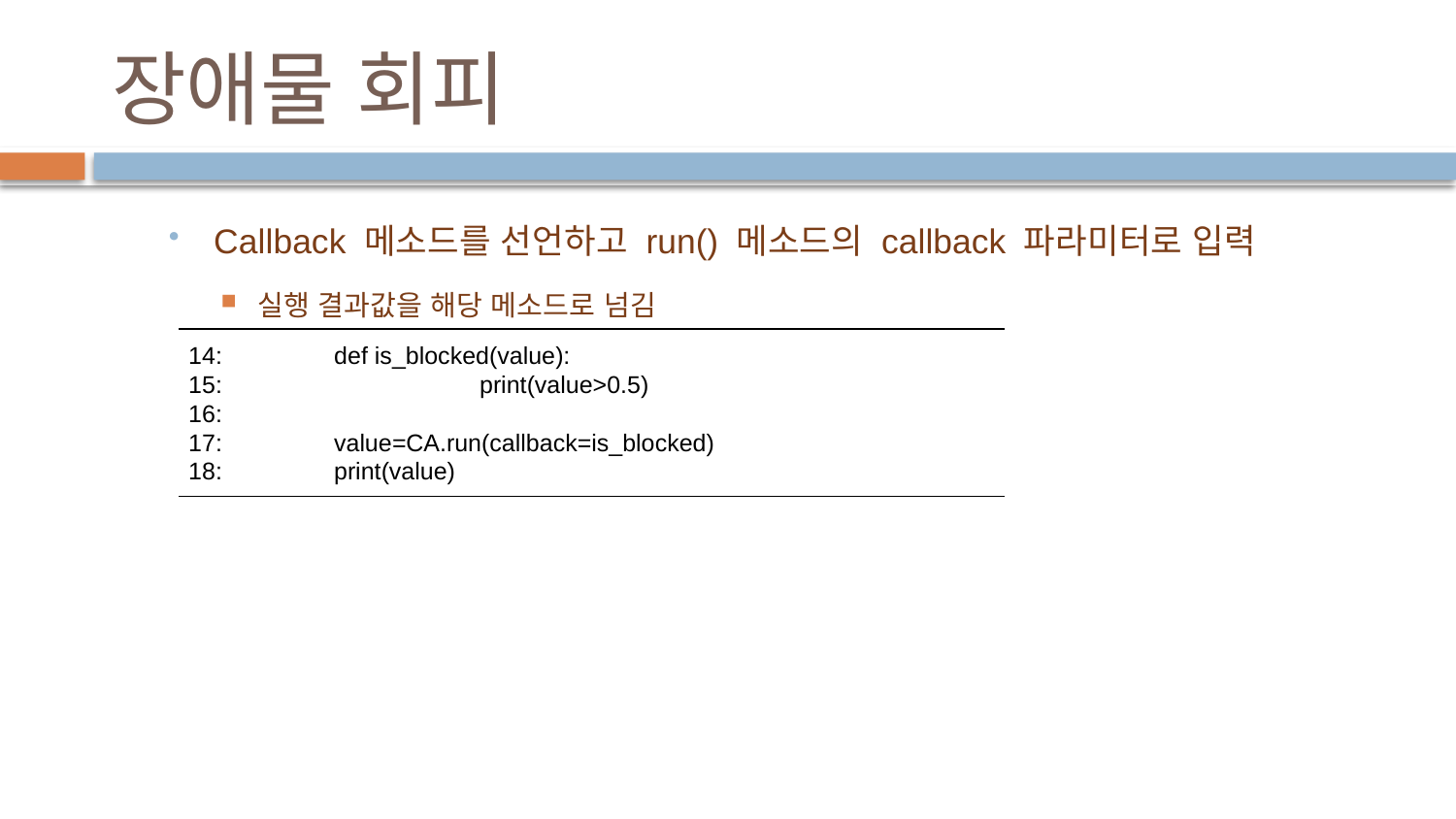

# 장애물 회피
Callback 메소드를 선언하고 run() 메소드의 callback 파라미터로 입력
실행 결과값을 해당 메소드로 넘김
| 14: def is\_blocked(value): 15: print(value>0.5) 16: 17: value=CA.run(callback=is\_blocked) 18: print(value) |
| --- |